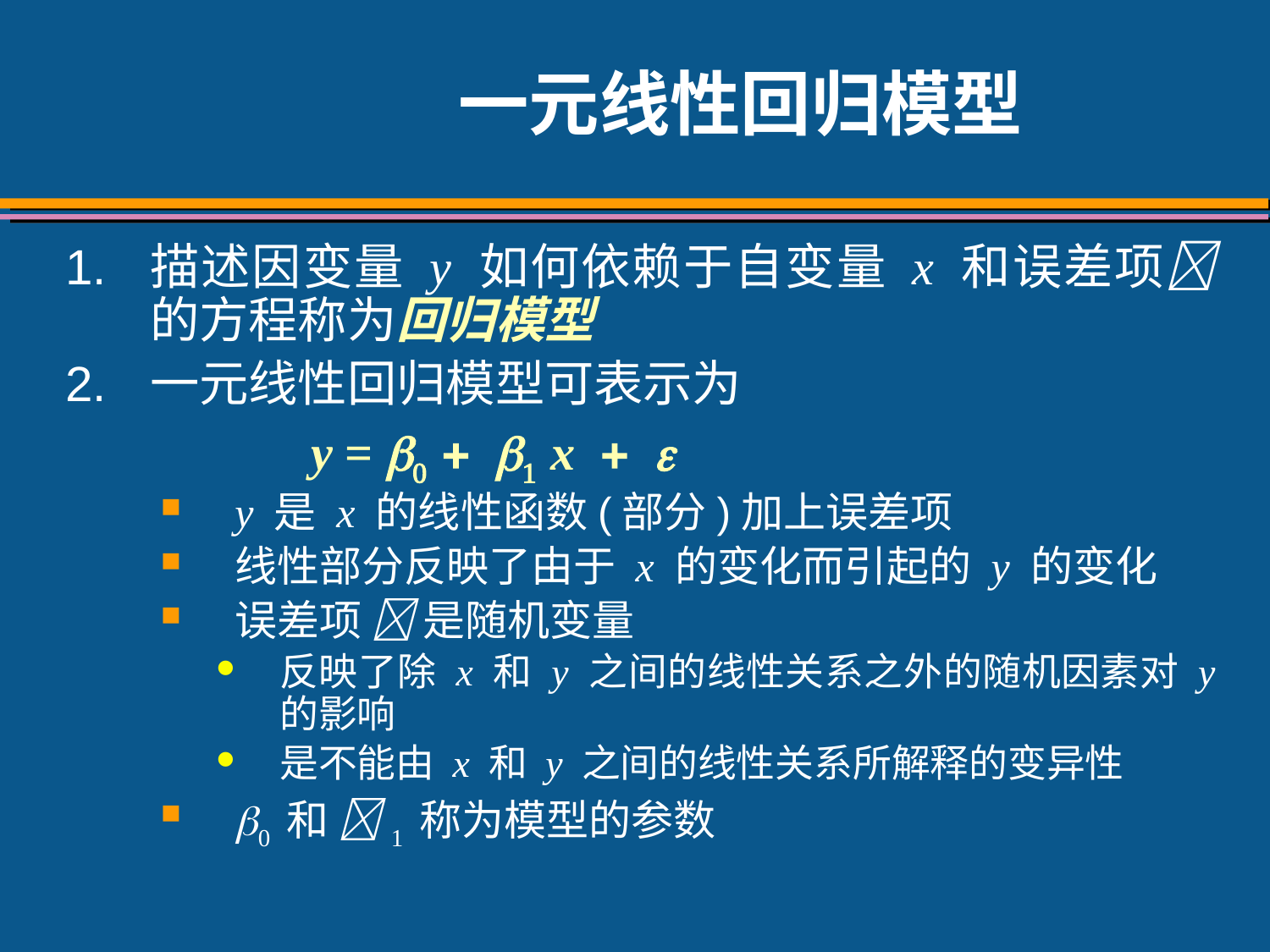

# 一元线性回归模型
描述因变量 y 如何依赖于自变量 x 和误差项ε 的方程称为回归模型
一元线性回归模型可表示为
                    y = β0 + β1 x  + ε
y 是 x 的线性函数(部分)加上误差项
线性部分反映了由于 x 的变化而引起的 y 的变化
误差项 ε 是随机变量
反映了除 x 和 y 之间的线性关系之外的随机因素对 y 的影响
是不能由 x 和 y 之间的线性关系所解释的变异性
β0 和 β1 称为模型的参数